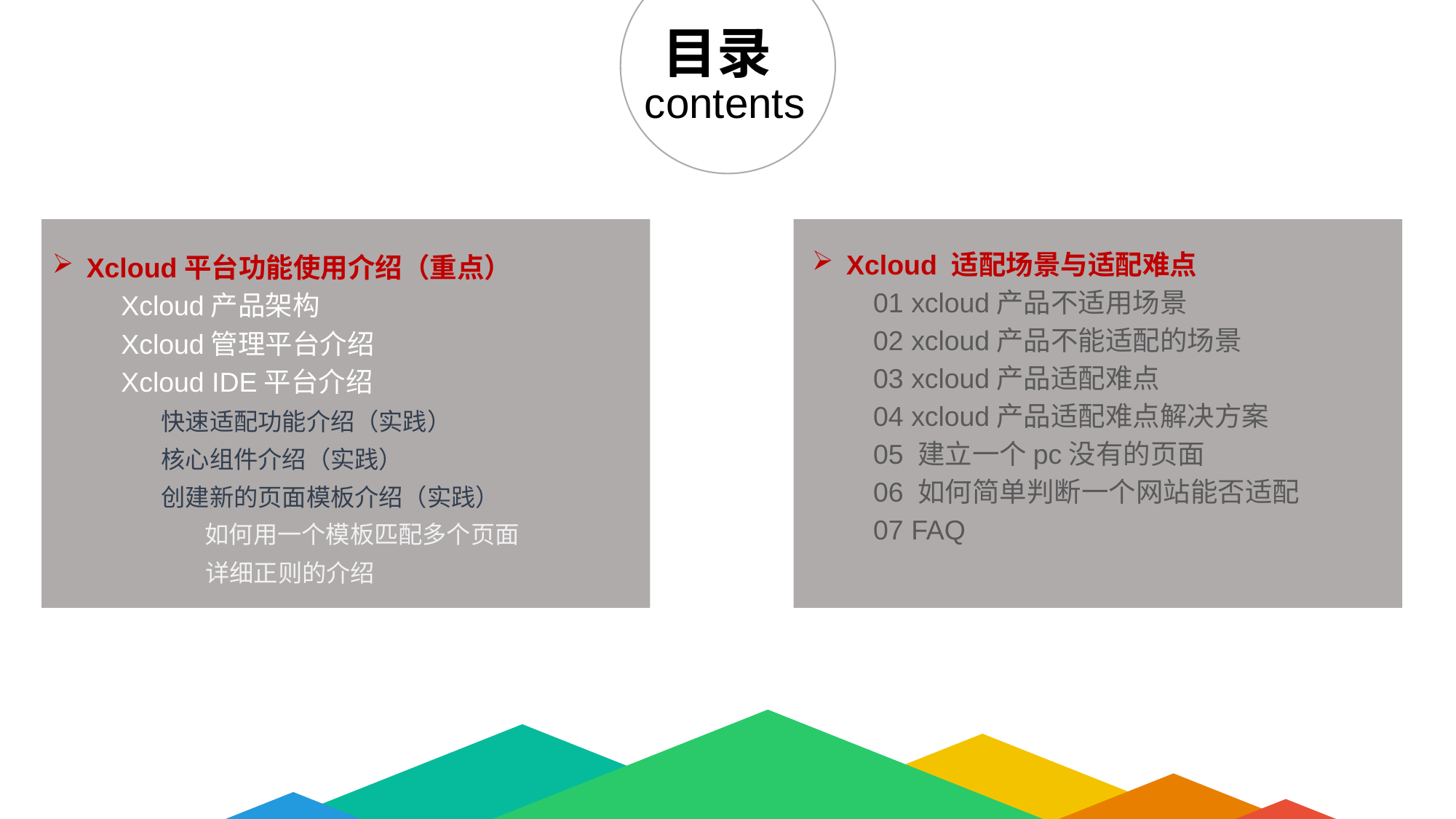

目录
contents

Xcloud平台功能使用介绍（重点）
         Xcloud产品架构
         Xcloud管理平台介绍
         Xcloud IDE平台介绍
	快速适配功能介绍（实践）
	核心组件介绍（实践）
	创建新的页面模板介绍（实践）
	      如何用一个模板匹配多个页面
	       详细正则的介绍

Xcloud 适配场景与适配难点
        01 xcloud产品不适用场景
        02 xcloud产品不能适配的场景
        03 xcloud产品适配难点
        04 xcloud产品适配难点解决方案
        05 建立一个pc没有的页面
        06 如何简单判断一个网站能否适配
        07 FAQ